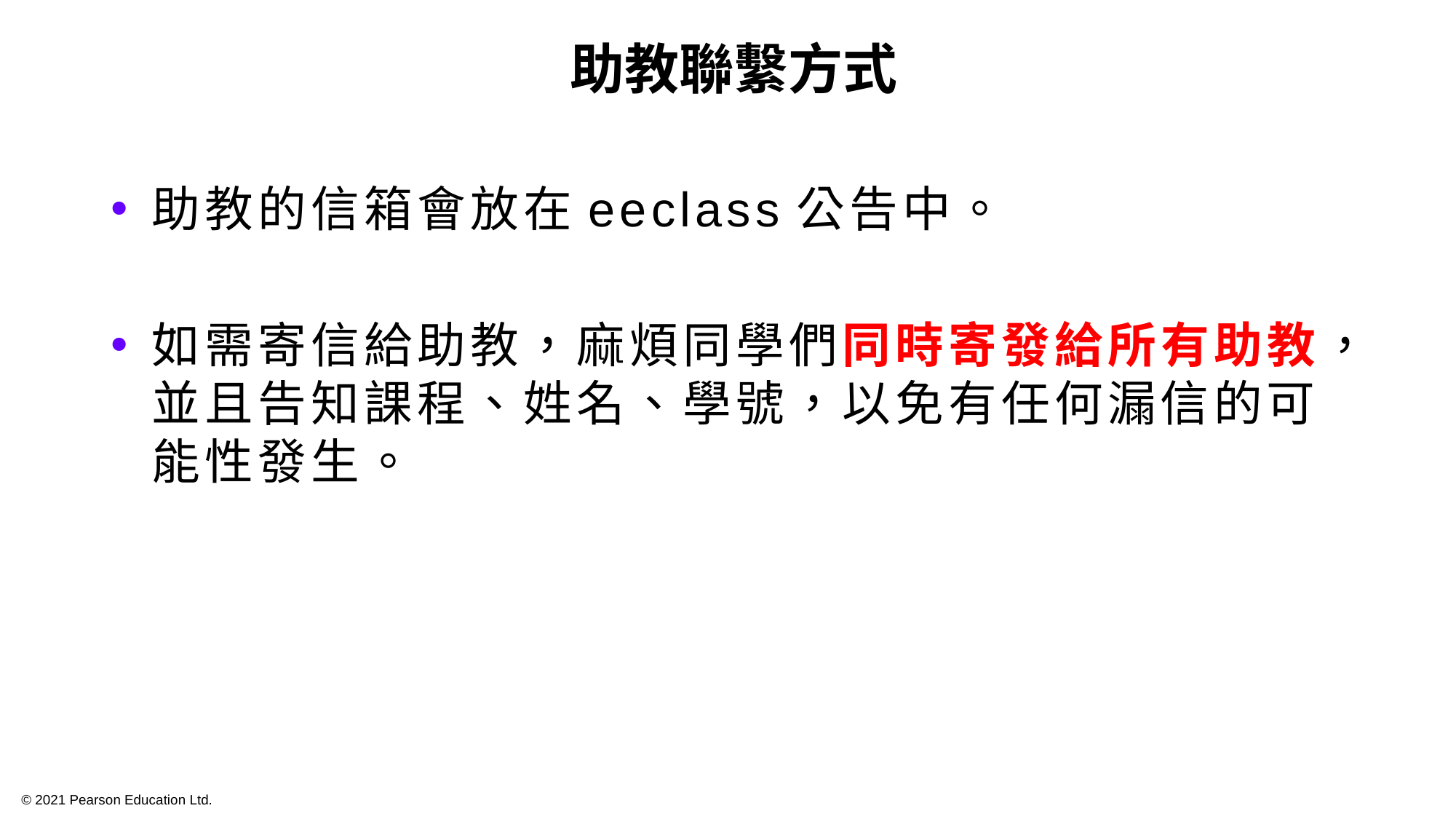

助教聯繫方式
助教的信箱會放在eeclass公告中。

如需寄信給助教，麻煩同學們同時寄發給所有助教，並且告知課程、姓名、學號，以免有任何漏信的可能性發生。